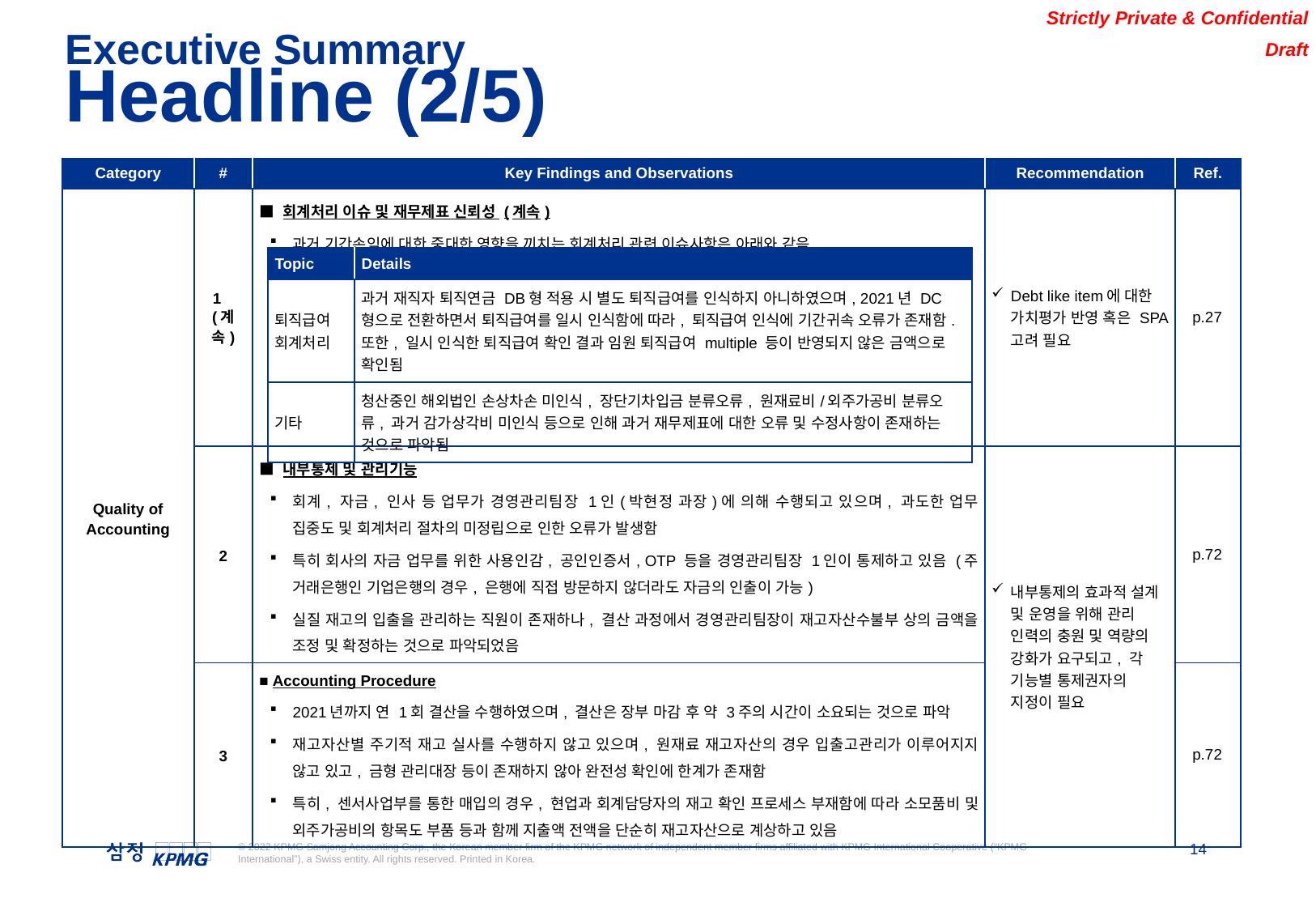

Executive Summary
Headline (2/5)
| Category | # | Key Findings and Observations | Recommendation | Ref. |
| --- | --- | --- | --- | --- |
| Quality of Accounting | 1 (계속) | ■ 회계처리 이슈 및 재무제표 신뢰성 (계속) 과거 기간손익에 대한 중대한 영향을 끼치는 회계처리 관련 이슈사항은 아래와 같음 | Debt like item에 대한 가치평가 반영 혹은 SPA 고려 필요 | p.27 |
|  | 2 | ■ 내부통제 및 관리기능 회계, 자금, 인사 등 업무가 경영관리팀장 1인(박현정 과장)에 의해 수행되고 있으며, 과도한 업무 집중도 및 회계처리 절차의 미정립으로 인한 오류가 발생함 특히 회사의 자금 업무를 위한 사용인감, 공인인증서, OTP 등을 경영관리팀장 1인이 통제하고 있음 (주 거래은행인 기업은행의 경우, 은행에 직접 방문하지 않더라도 자금의 인출이 가능) 실질 재고의 입출을 관리하는 직원이 존재하나, 결산 과정에서 경영관리팀장이 재고자산수불부 상의 금액을 조정 및 확정하는 것으로 파악되었음 | 내부통제의 효과적 설계 및 운영을 위해 관리 인력의 충원 및 역량의 강화가 요구되고, 각 기능별 통제권자의 지정이 필요 | p.72 |
|  | 3 | ■ Accounting Procedure 2021년까지 연 1회 결산을 수행하였으며, 결산은 장부 마감 후 약 3주의 시간이 소요되는 것으로 파악 재고자산별 주기적 재고 실사를 수행하지 않고 있으며, 원재료 재고자산의 경우 입출고관리가 이루어지지 않고 있고, 금형 관리대장 등이 존재하지 않아 완전성 확인에 한계가 존재함 특히, 센서사업부를 통한 매입의 경우, 현업과 회계담당자의 재고 확인 프로세스 부재함에 따라 소모품비 및 외주가공비의 항목도 부품 등과 함께 지출액 전액을 단순히 재고자산으로 계상하고 있음 |  | p.72 |
| Topic | Details |
| --- | --- |
| 퇴직급여 회계처리 | 과거 재직자 퇴직연금 DB형 적용 시 별도 퇴직급여를 인식하지 아니하였으며, 2021년 DC형으로 전환하면서 퇴직급여를 일시 인식함에 따라, 퇴직급여 인식에 기간귀속 오류가 존재함. 또한, 일시 인식한 퇴직급여 확인 결과 임원 퇴직급여 multiple 등이 반영되지 않은 금액으로 확인됨 |
| 기타 | 청산중인 해외법인 손상차손 미인식, 장단기차입금 분류오류, 원재료비/외주가공비 분류오류, 과거 감가상각비 미인식 등으로 인해 과거 재무제표에 대한 오류 및 수정사항이 존재하는 것으로 파악됨 |